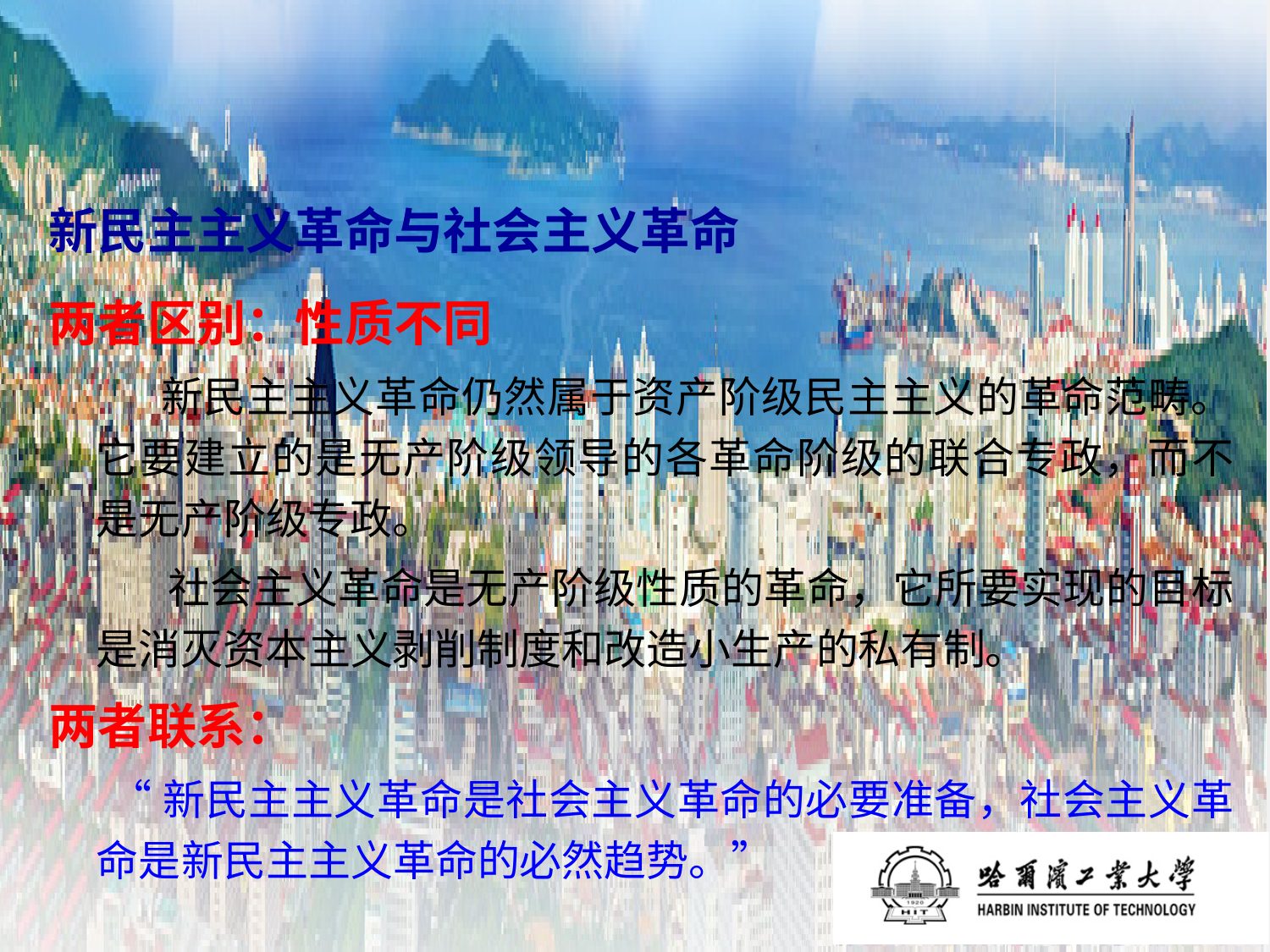

新民主主义革命与社会主义革命
两者区别：性质不同
          新民主主义革命仍然属于资产阶级民主主义的革命范畴。它要建立的是无产阶级领导的各革命阶级的联合专政，而不是无产阶级专政。
           社会主义革命是无产阶级性质的革命，它所要实现的目标是消灭资本主义剥削制度和改造小生产的私有制。
两者联系：
      “新民主主义革命是社会主义革命的必要准备，社会主义革命是新民主主义革命的必然趋势。”